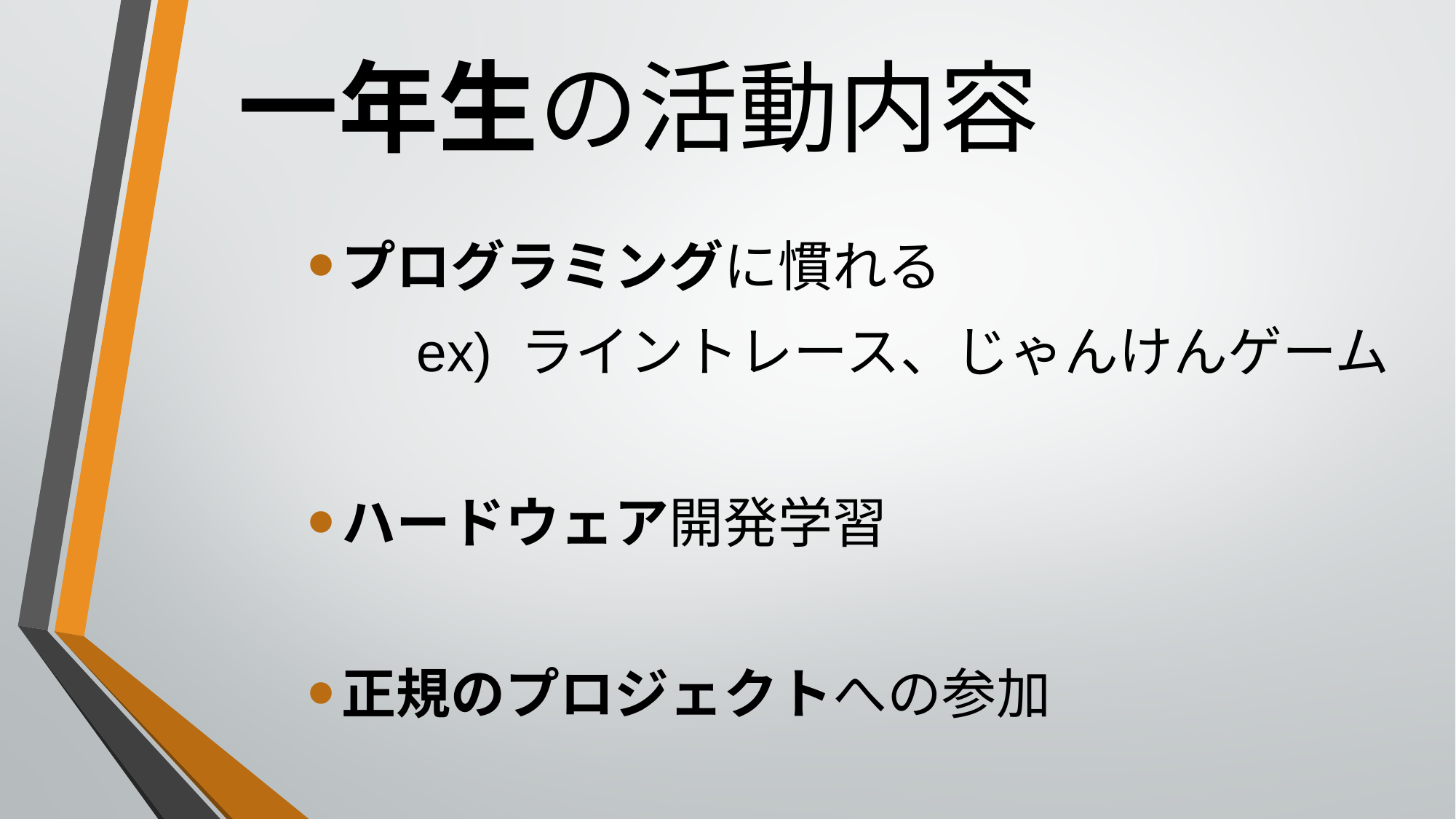

# 一年生の活動内容

プログラミングに慣れる
	ex) ライントレース、じゃんけんゲーム

ハードウェア開発学習

正規のプロジェクトへの参加